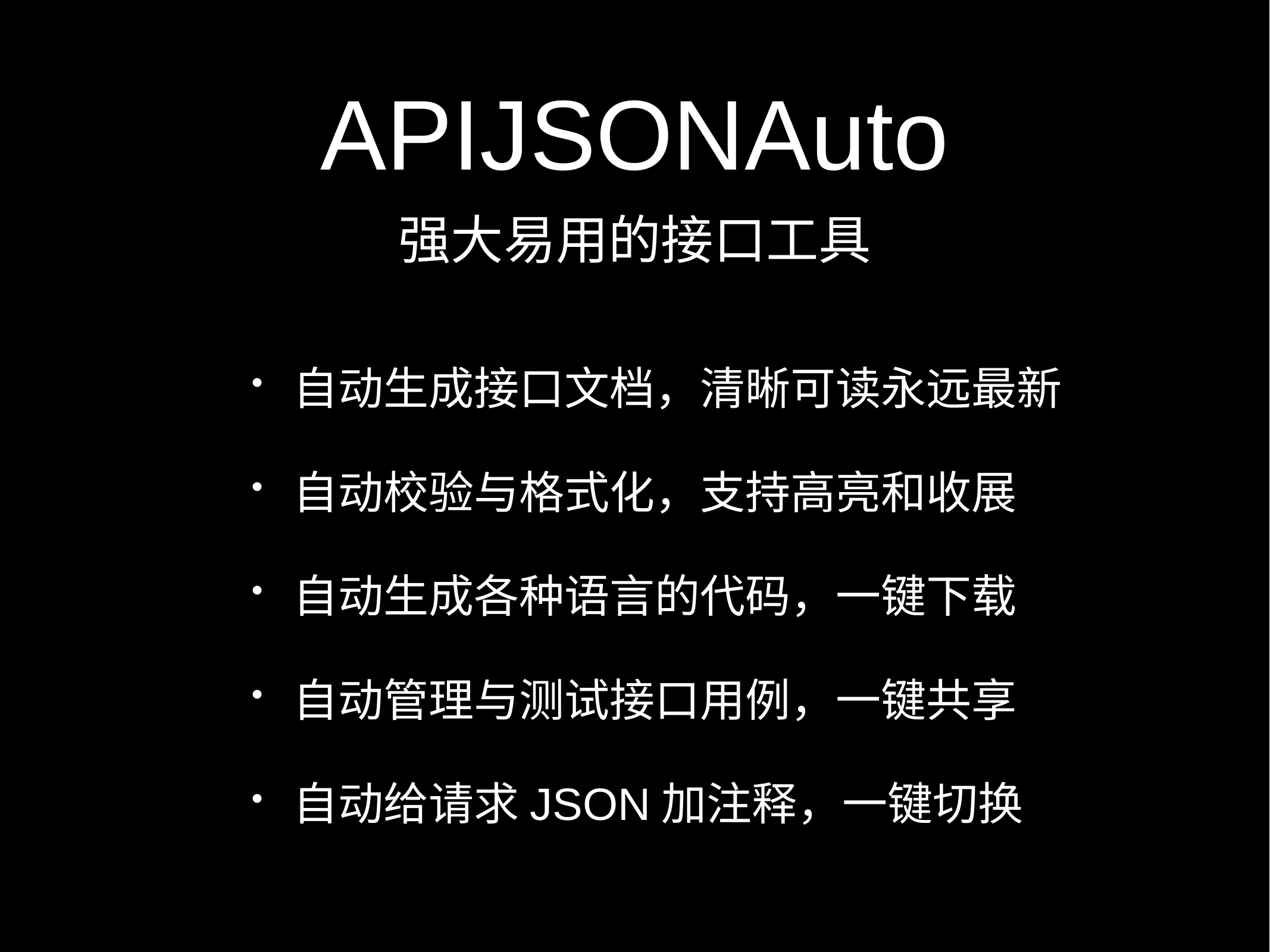

# APIJSONAuto
强大易用的接口工具
自动生成接口文档，清晰可读永远最新
自动校验与格式化，支持高亮和收展
自动生成各种语言的代码，一键下载
自动管理与测试接口用例，一键共享
自动给请求JSON加注释，一键切换